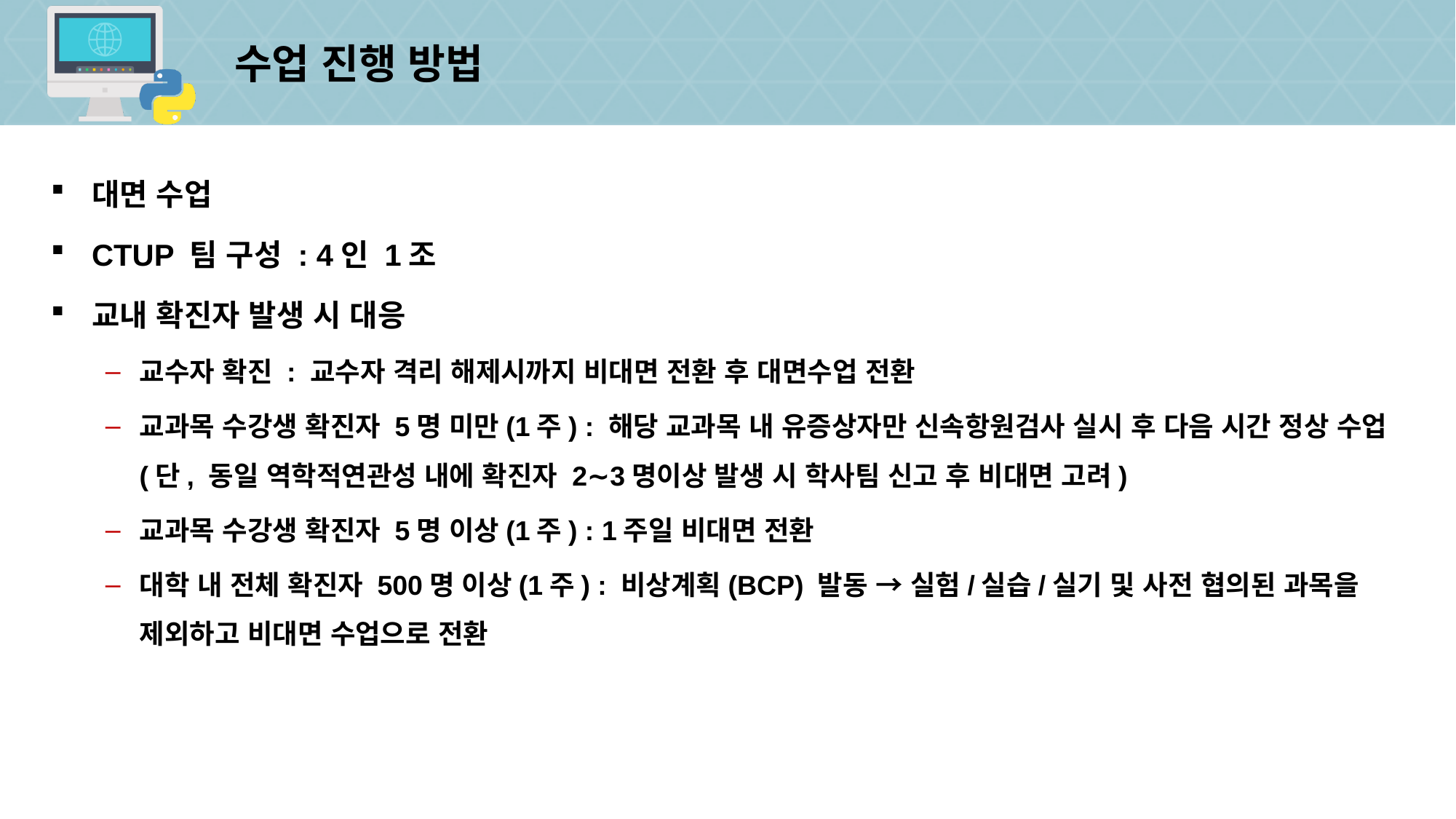

# 수업 진행 방법
대면 수업
CTUP 팀 구성 : 4인 1조
교내 확진자 발생 시 대응
교수자 확진 : 교수자 격리 해제시까지 비대면 전환 후 대면수업 전환
교과목 수강생 확진자 5명 미만(1주) : 해당 교과목 내 유증상자만 신속항원검사 실시 후 다음 시간 정상 수업  (단, 동일 역학적연관성 내에 확진자 2∼3명이상 발생 시 학사팀 신고 후 비대면 고려)
교과목 수강생 확진자 5명 이상(1주) : 1주일 비대면 전환
대학 내 전체 확진자 500명 이상(1주) : 비상계획(BCP) 발동 → 실험/실습/실기 및 사전 협의된 과목을 제외하고 비대면 수업으로 전환